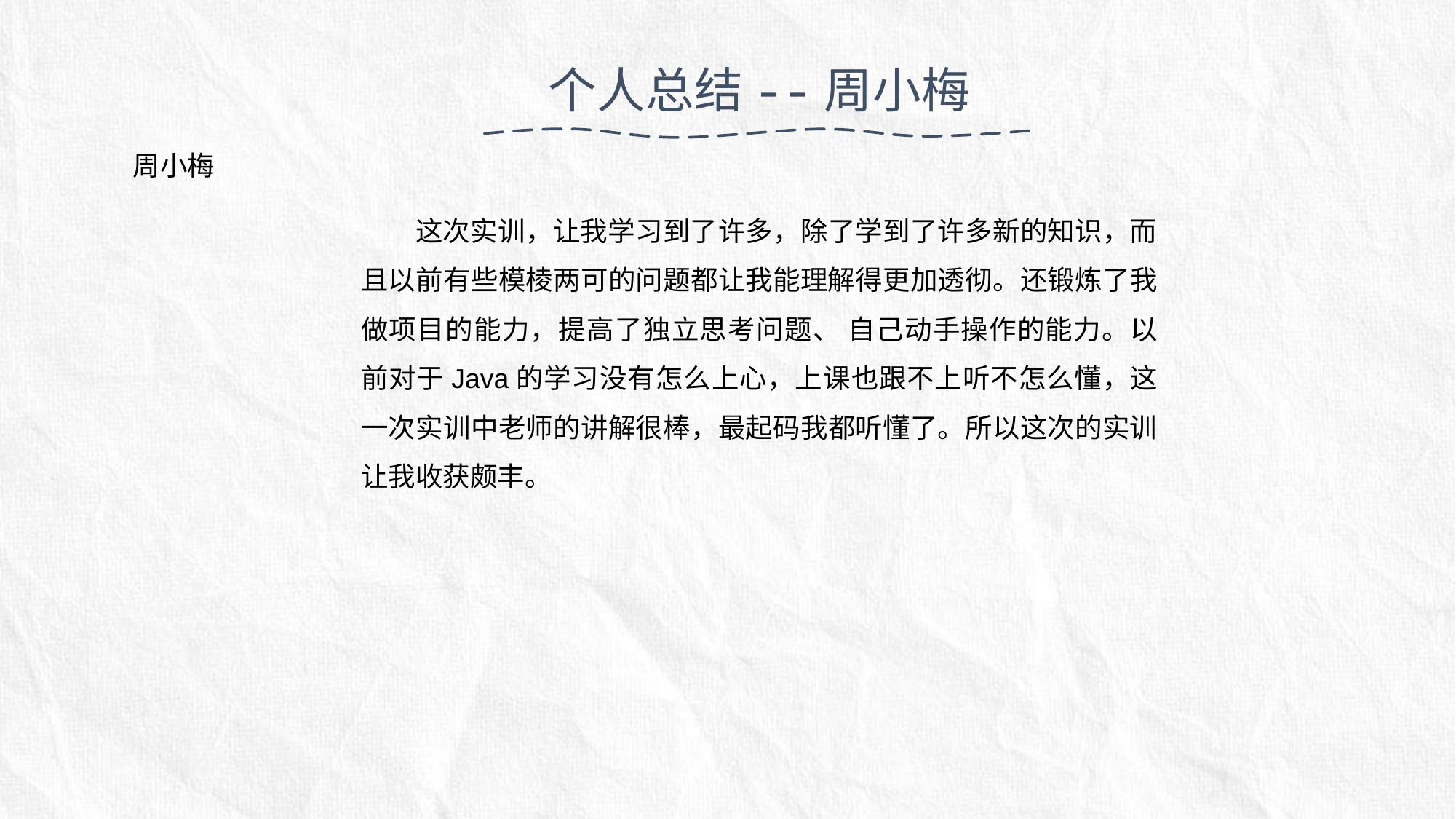

个人总结--周小梅

周小梅
这次实训，让我学习到了许多，除了学到了许多新的知识，而且以前有些模棱两可的问题都让我能理解得更加透彻。还锻炼了我做项目的能力，提高了独立思考问题、 自己动手操作的能力。以前对于Java的学习没有怎么上心，上课也跟不上听不怎么懂，这一次实训中老师的讲解很棒，最起码我都听懂了。所以这次的实训让我收获颇丰。